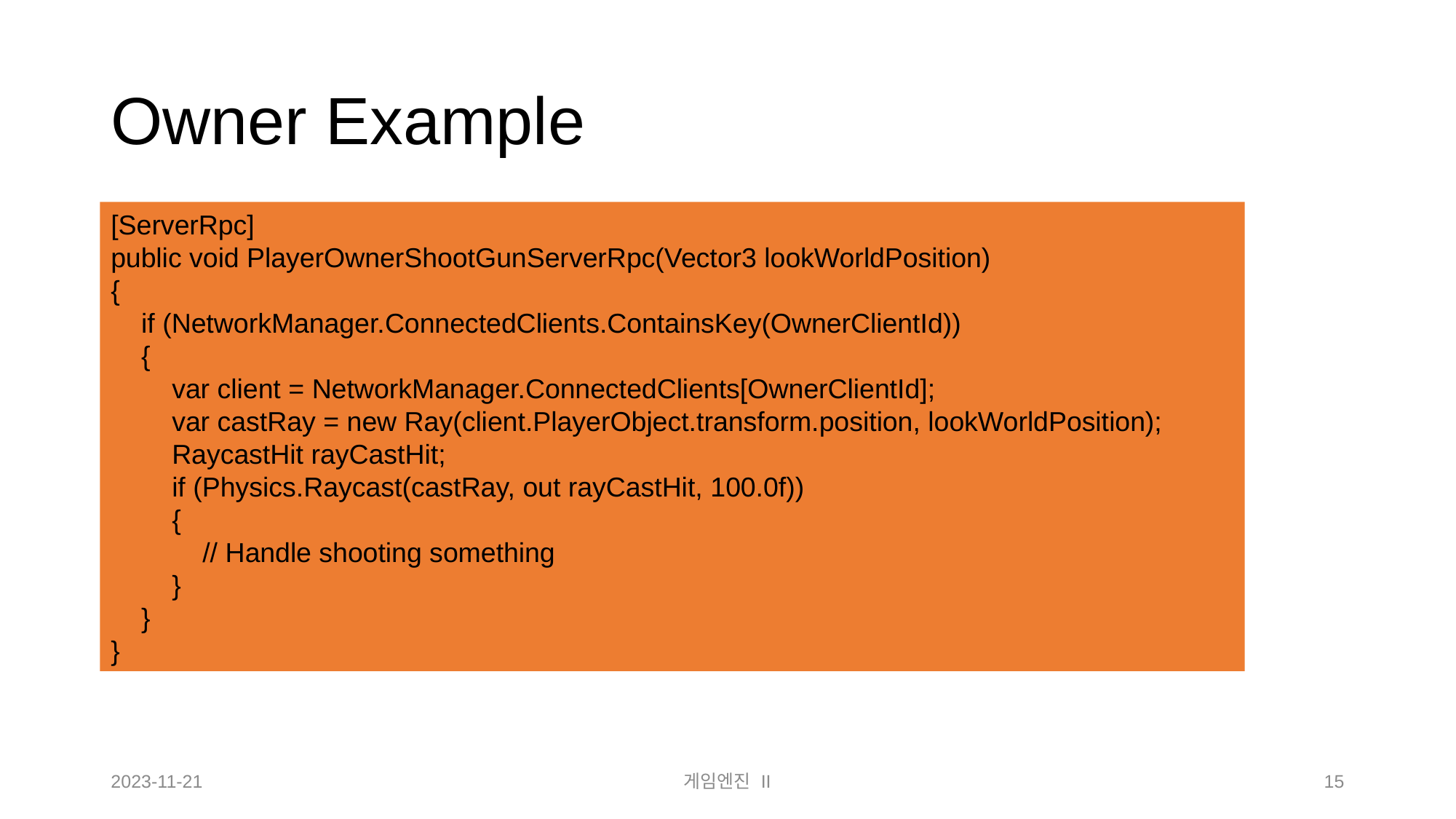

# Owner Example
[ServerRpc]
public void PlayerOwnerShootGunServerRpc(Vector3 lookWorldPosition)
{
    if (NetworkManager.ConnectedClients.ContainsKey(OwnerClientId))
    {
        var client = NetworkManager.ConnectedClients[OwnerClientId];
        var castRay = new Ray(client.PlayerObject.transform.position, lookWorldPosition);
        RaycastHit rayCastHit;
        if (Physics.Raycast(castRay, out rayCastHit, 100.0f))
        {
            // Handle shooting something
        }
    }
}
2023-11-21
게임엔진 II
15